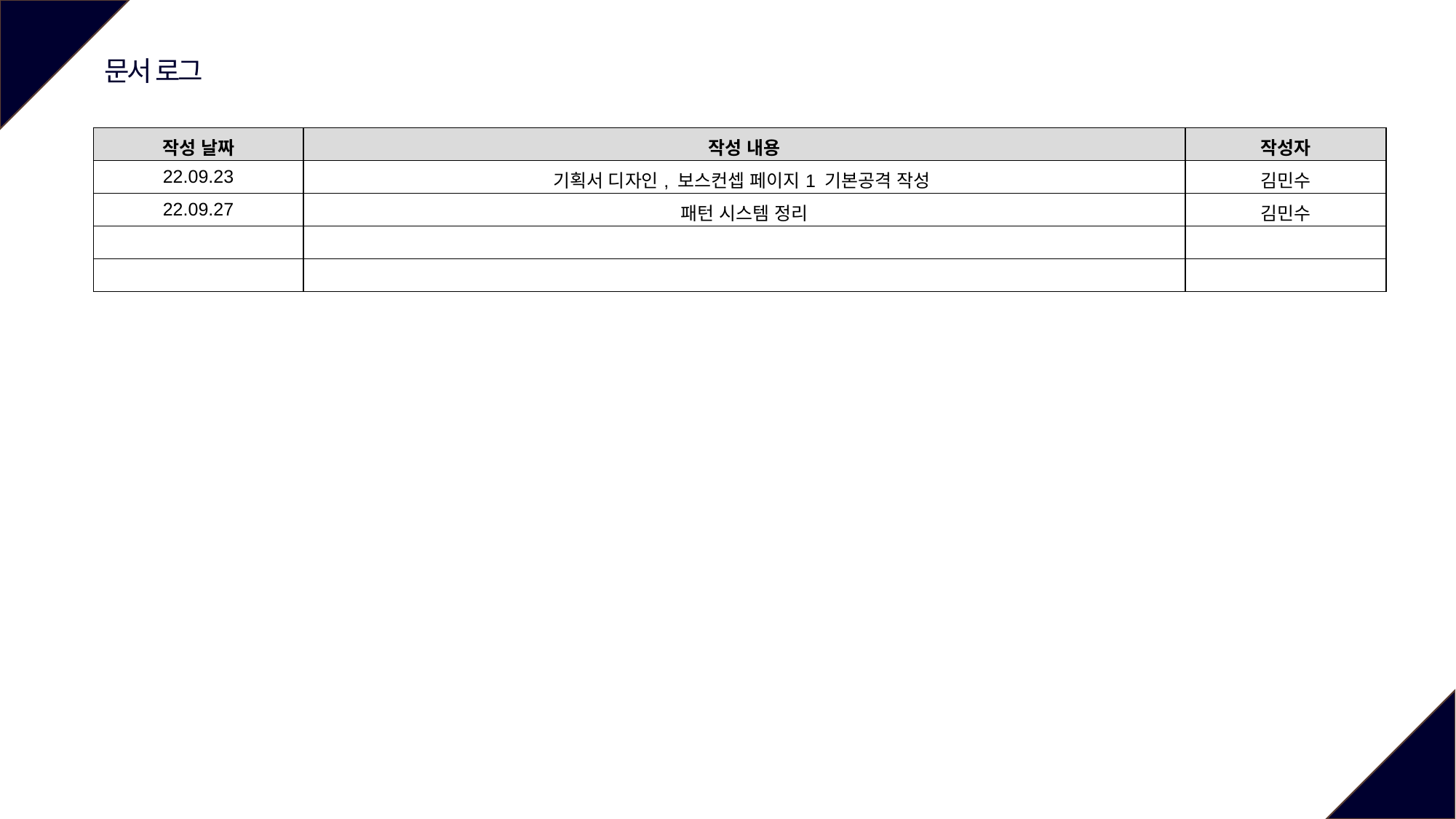

문서 로그
| 작성 날짜 | 작성 내용 | 작성자 |
| --- | --- | --- |
| 22.09.23 | 기획서 디자인, 보스컨셉 페이지1 기본공격 작성 | 김민수 |
| 22.09.27 | 패턴 시스템 정리 | 김민수 |
|  |  |  |
|  |  |  |